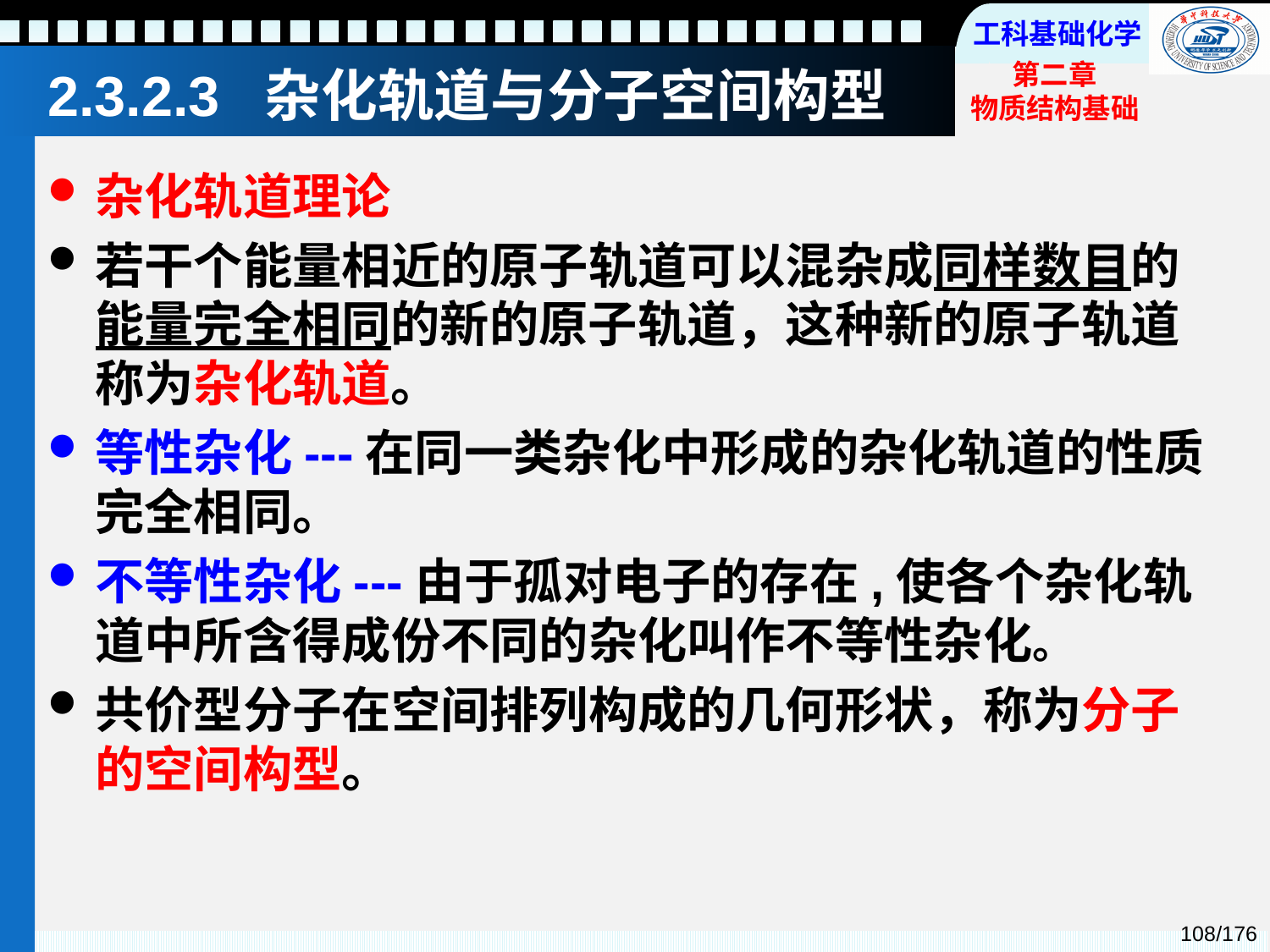

# 2.3.2.3  杂化轨道与分子空间构型
杂化轨道理论
若干个能量相近的原子轨道可以混杂成同样数目的能量完全相同的新的原子轨道，这种新的原子轨道称为杂化轨道。
等性杂化---在同一类杂化中形成的杂化轨道的性质完全相同。
不等性杂化---由于孤对电子的存在,使各个杂化轨道中所含得成份不同的杂化叫作不等性杂化。
共价型分子在空间排列构成的几何形状，称为分子的空间构型。